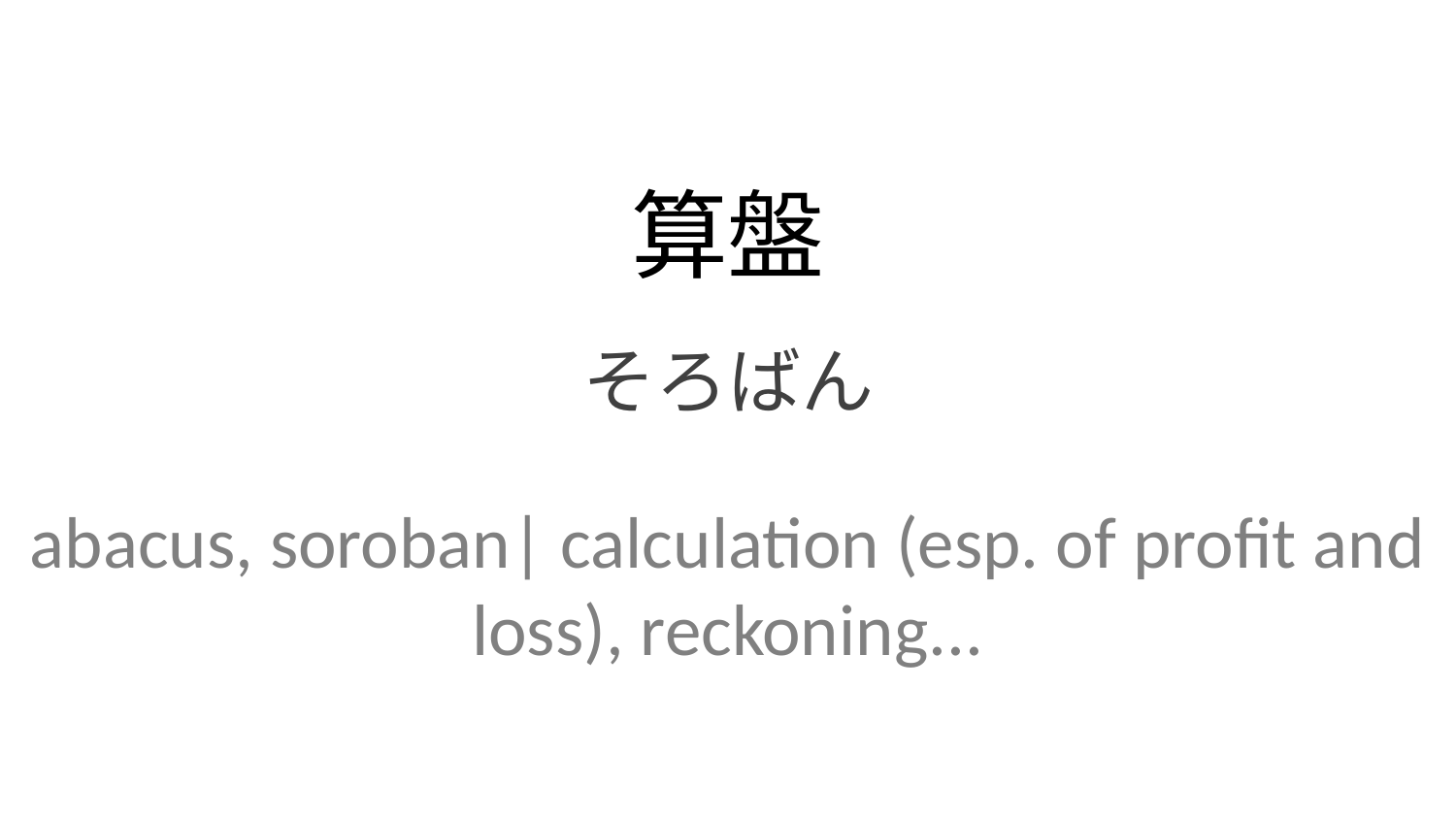

算盤

そろばん
abacus, soroban| calculation (esp. of profit and loss), reckoning...